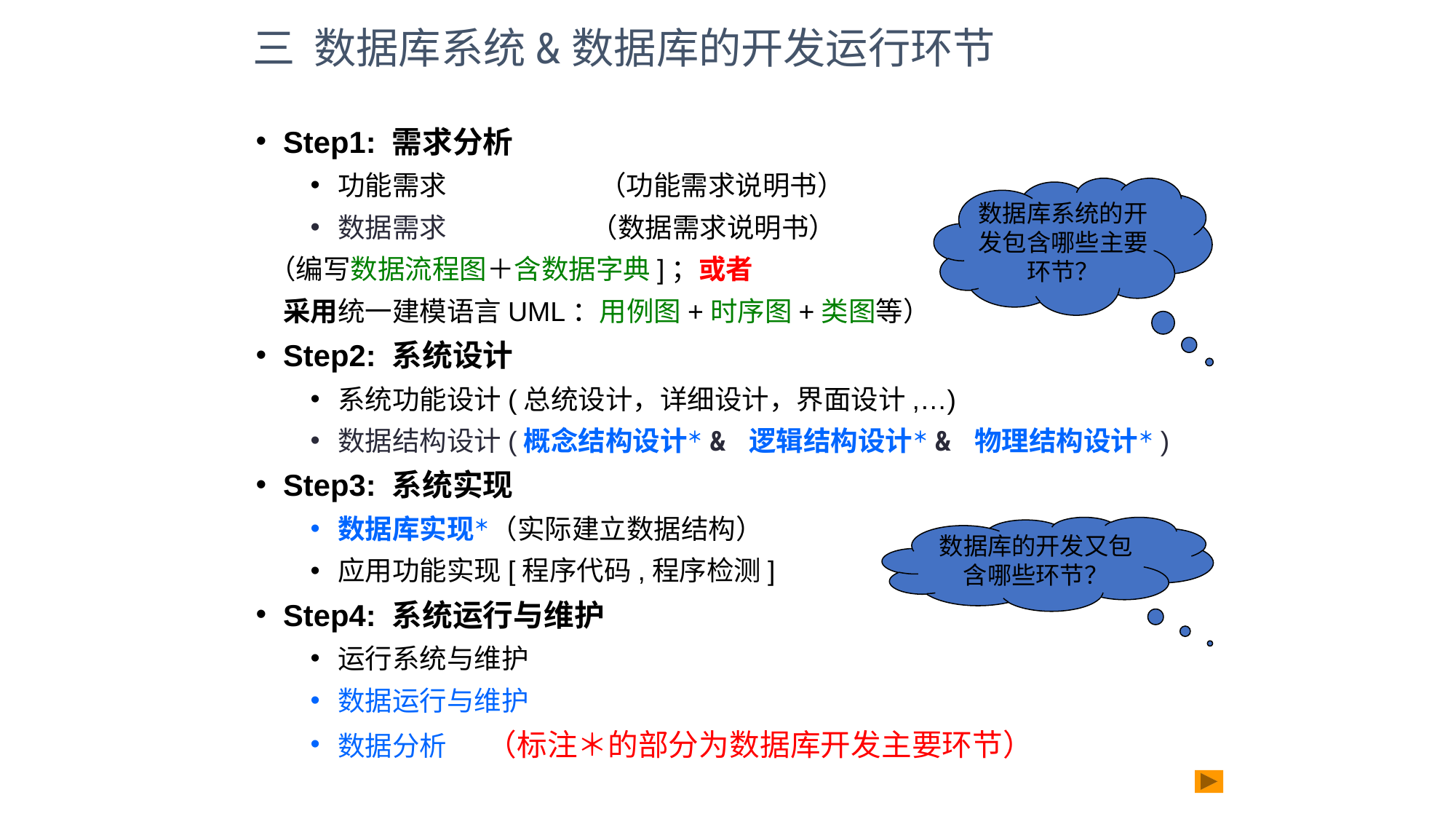

三  数据库系统&数据库的开发运行环节
Step1: 需求分析
功能需求 	       （功能需求说明书）
数据需求 	          （数据需求说明书）
 （编写数据流程图＋含数据字典]；或者
	采用统一建模语言UML：用例图+时序图+类图等）
Step2: 系统设计
系统功能设计(总统设计，详细设计，界面设计,…)
数据结构设计(概念结构设计＊& 逻辑结构设计＊& 物理结构设计＊)
Step3: 系统实现
数据库实现＊（实际建立数据结构）
应用功能实现[程序代码,程序检测]
Step4: 系统运行与维护
运行系统与维护
数据运行与维护
数据分析          （标注＊的部分为数据库开发主要环节）
数据库系统的开发包含哪些主要环节？
数据库的开发又包含哪些环节？
8